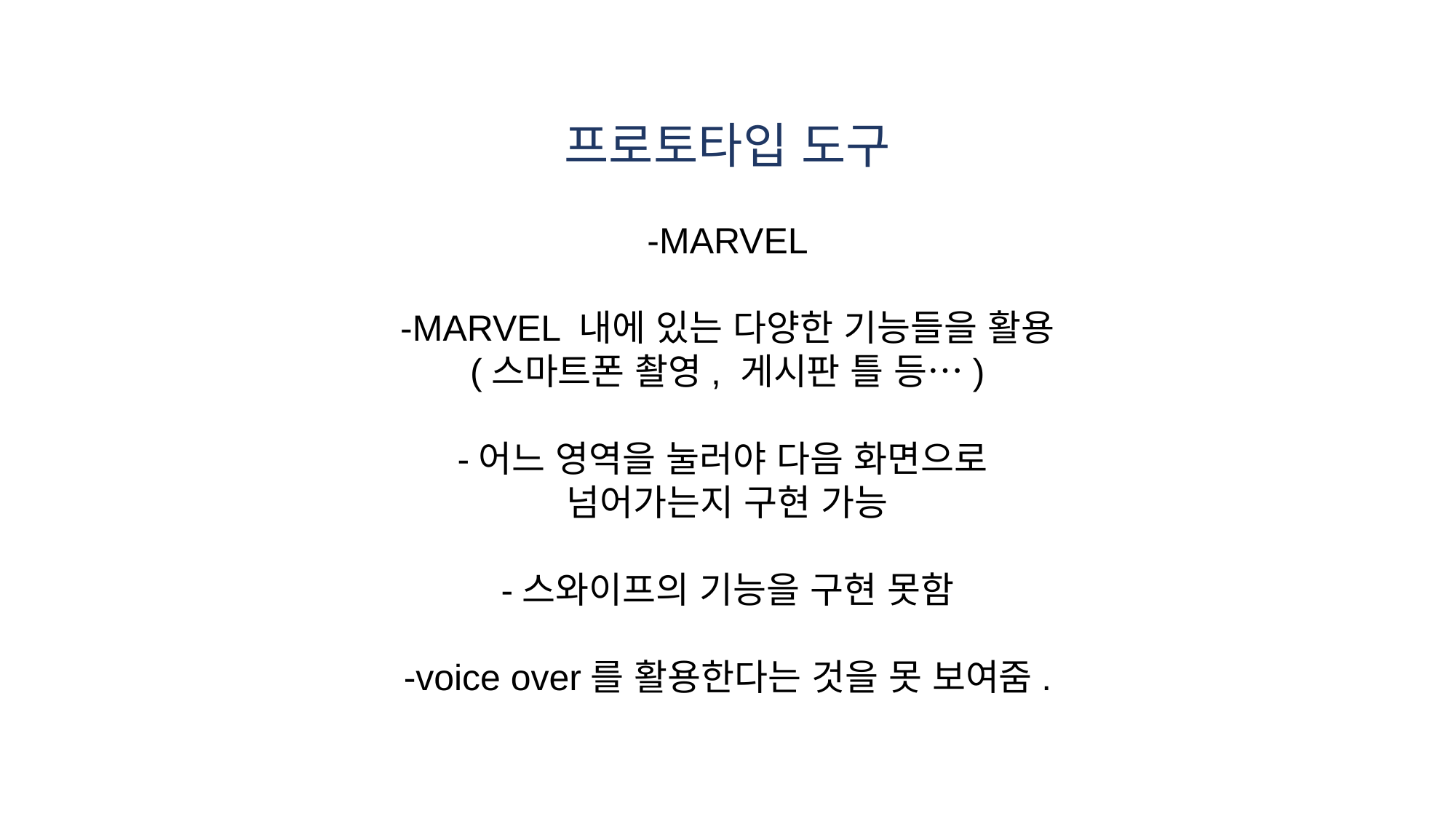

프로토타입 도구

-MARVEL

-MARVEL 내에 있는 다양한 기능들을 활용
(스마트폰 촬영, 게시판 틀 등…)

-어느 영역을 눌러야 다음 화면으로
넘어가는지 구현 가능

-스와이프의 기능을 구현 못함

-voice over를 활용한다는 것을 못 보여줌.